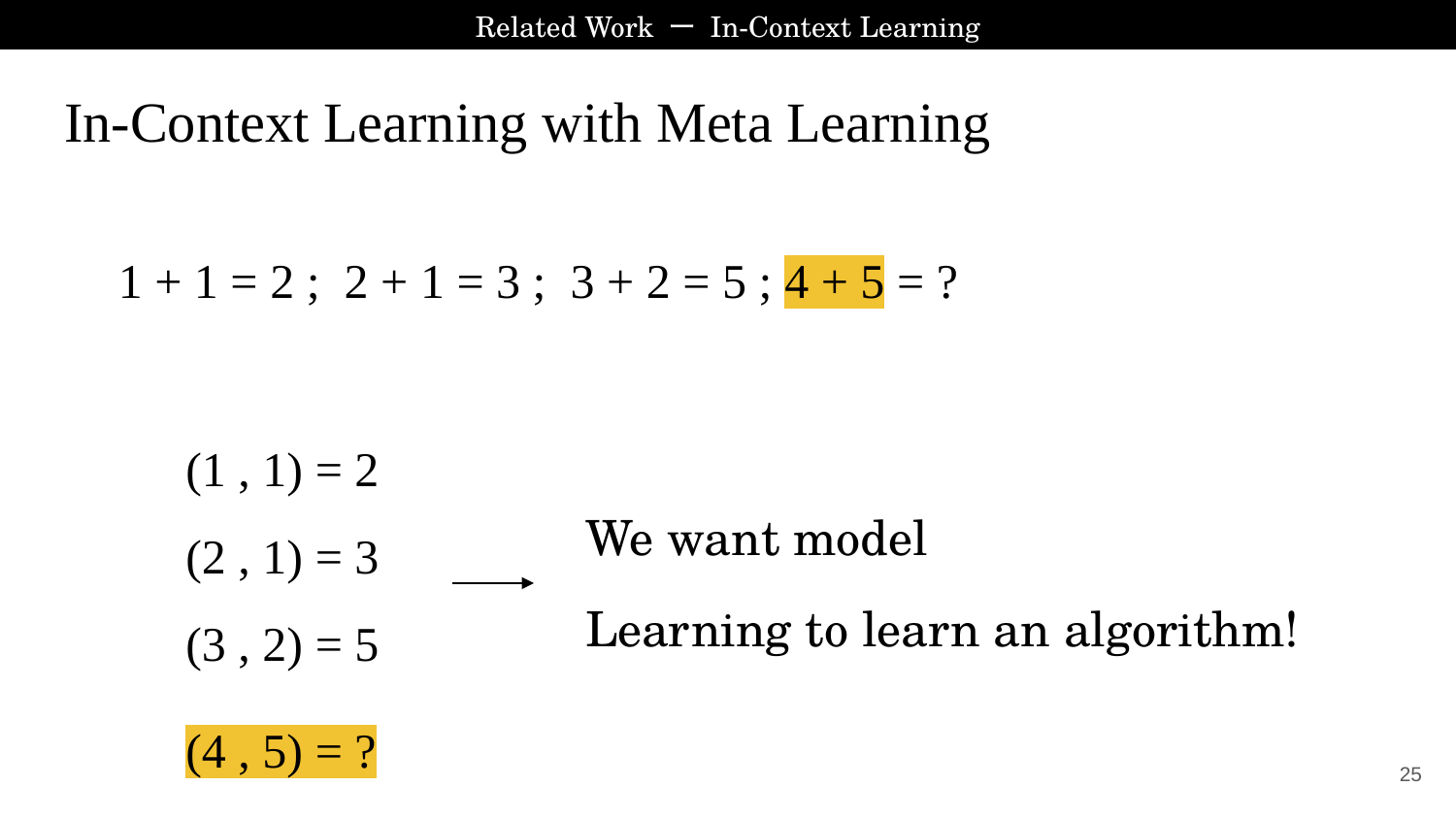

Related Work ー In-Context Learning
# In-Context Learning with Meta Learning
1 + 1 = 2 ;  2 + 1 = 3 ;  3 + 2 = 5 ; 4 + 5 = ?

(1 , 1) = 2
(2 , 1) = 3
(3 , 2) = 5

We want model
Learning to learn an algorithm!
(4 , 5) = ?
25